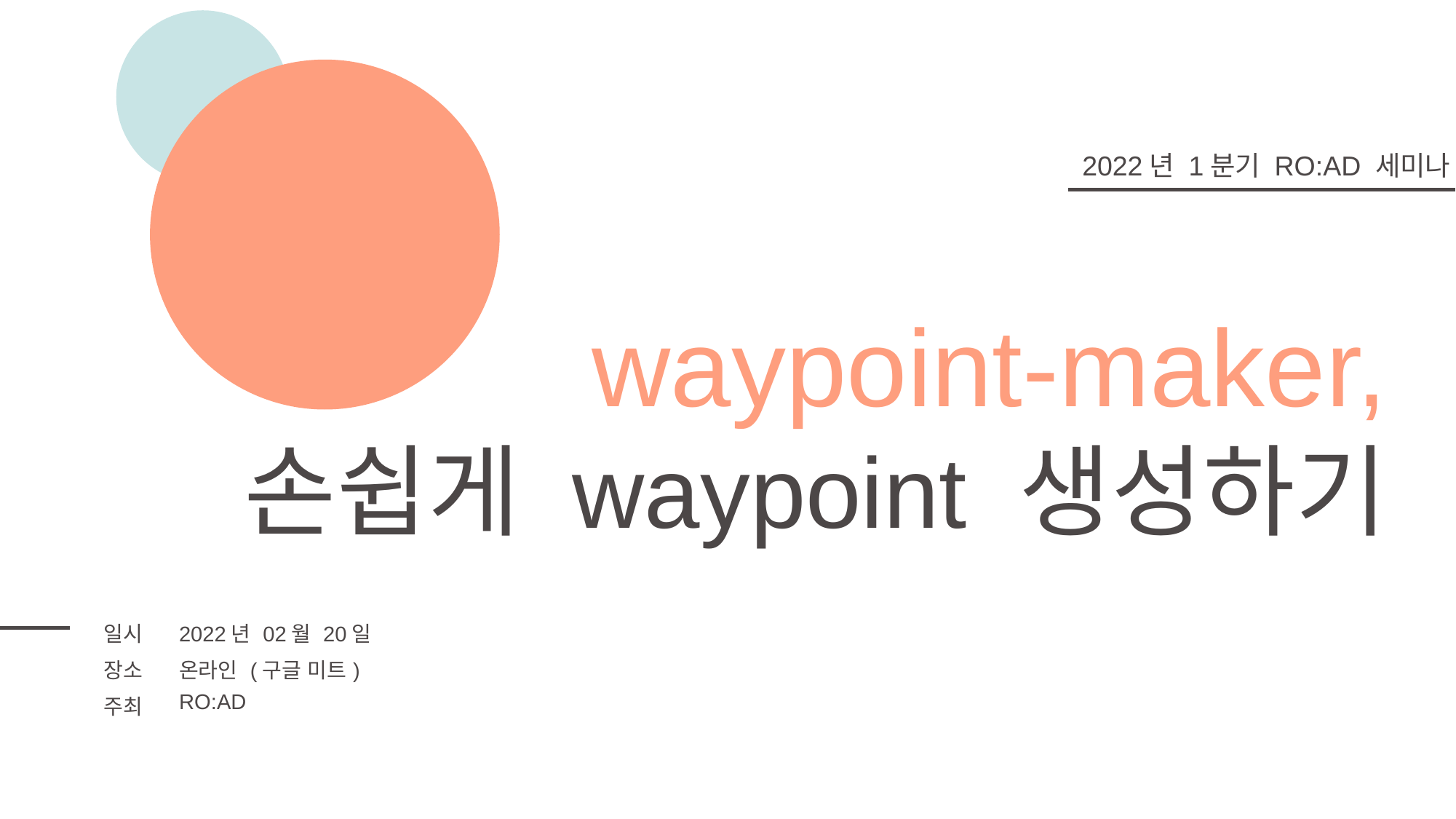

2022년 1분기 RO:AD 세미나
waypoint-maker,
손쉽게 waypoint 생성하기
| 일시 | 2022년 02월 20일 |
| --- | --- |
| 장소 | 온라인 (구글 미트) |
| 주최 | RO:AD |